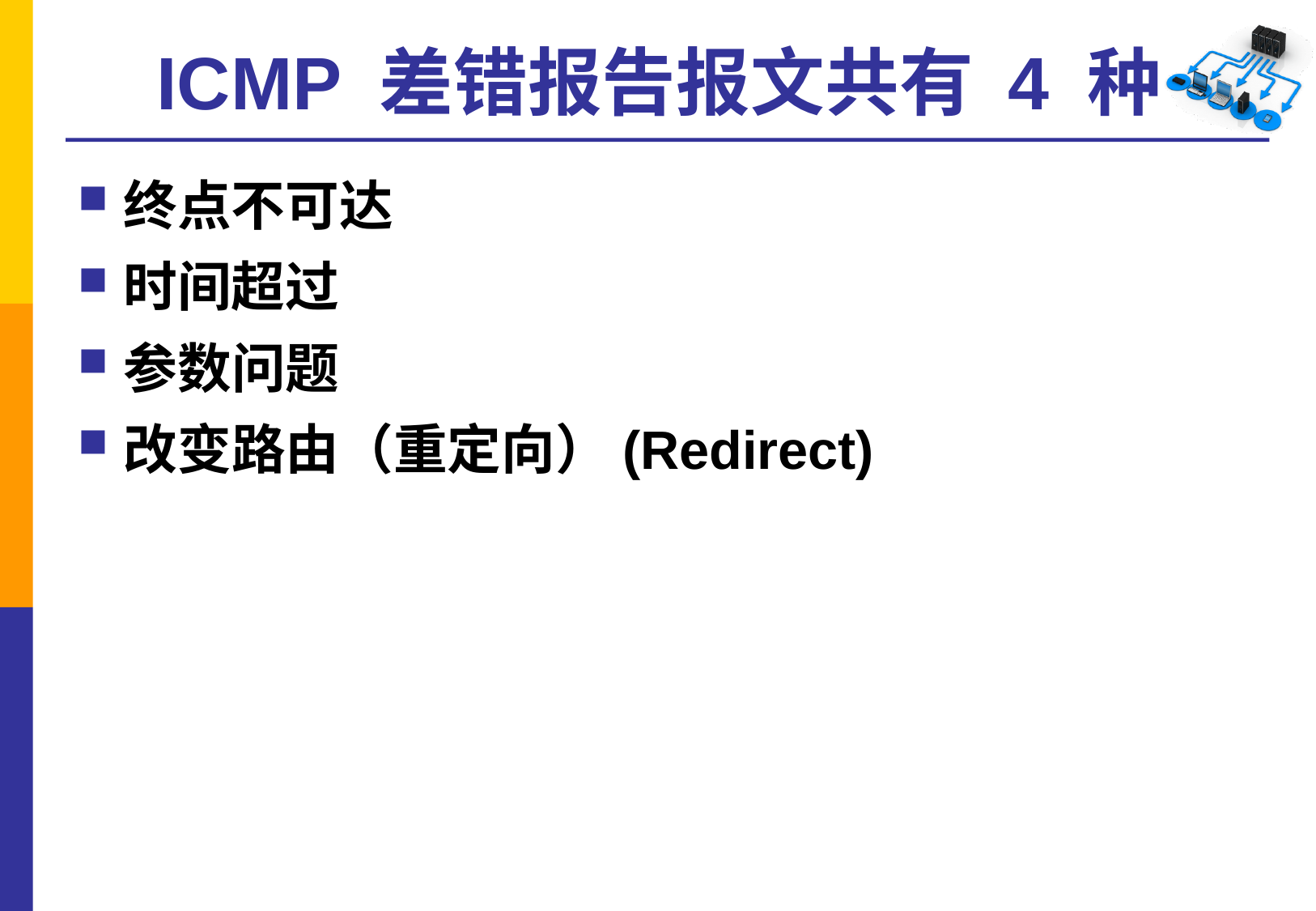

# ICMP 差错报告报文共有 4 种
终点不可达
时间超过
参数问题
改变路由（重定向）(Redirect)